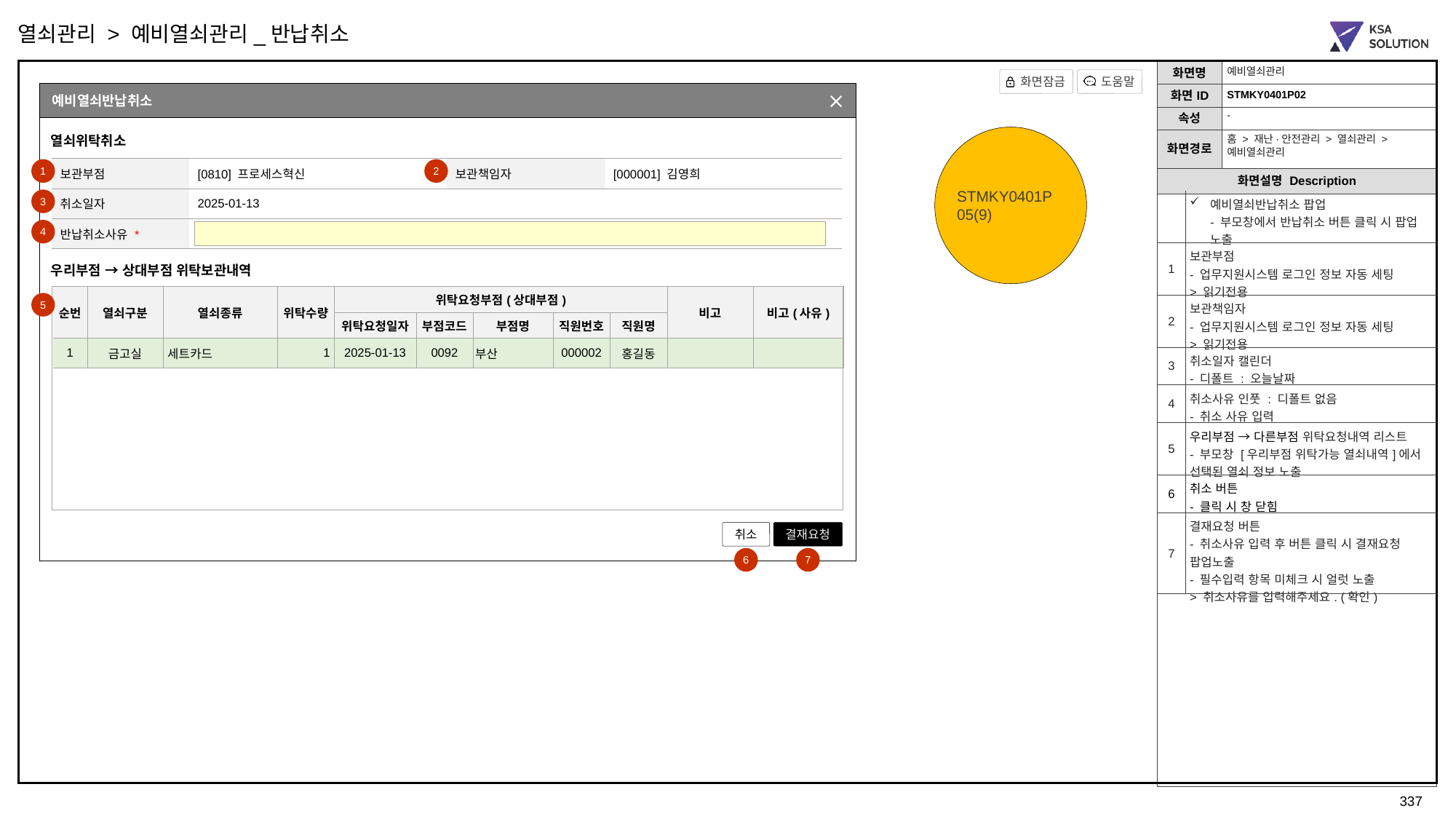

열쇠관리 > 예비열쇠관리_반납취소
예비열쇠관리
STMKY0401P02

예비열쇠반납취소

부점조회 팝업(팀 포함)
-
열쇠위탁취소
STMKY0401P05(9)
홈 > 재난·안전관리 > 열쇠관리 > 예비열쇠관리
| 보관부점 | [0810] 프로세스혁신 | 보관책임자 | [000001] 김영희 |
| --- | --- | --- | --- |
| 취소일자 | 2025-01-13 |  |  |
| 반납취소사유 \* |  |  |  |
1
2
3
|  | 예비열쇠반납취소 팝업 - 부모창에서 반납취소 버튼 클릭 시 팝업 노출 |
| --- | --- |
| 1 | 보관부점 - 업무지원시스템 로그인 정보 자동 세팅 > 읽기전용 |
| 2 | 보관책임자 - 업무지원시스템 로그인 정보 자동 세팅 > 읽기전용 |
| 3 | 취소일자 캘린더 - 디폴트 : 오늘날짜 |
| 4 | 취소사유 인풋 : 디폴트 없음 - 취소 사유 입력 |
| 5 | 우리부점 → 다른부점 위탁요청내역 리스트 - 부모창 [우리부점 위탁가능 열쇠내역]에서 선택된 열쇠 정보 노출 |
| 6 | 취소 버튼 - 클릭 시 창 닫힘 |
| 7 | 결재요청 버튼 - 취소사유 입력 후 버튼 클릭 시 결재요청 팝업노출 - 필수입력 항목 미체크 시 얼럿 노출 > 취소사유를 입력해주세요. (확인) |
4

우리부점 → 상대부점 위탁보관내역

| 순번 | 열쇠구분 | 열쇠종류 | 위탁수량 | 위탁요청부점(상대부점) | 위탁보관부점(상대부점) |  |  |  | 비고 | 비고(사유) |
| --- | --- | --- | --- | --- | --- | --- | --- | --- | --- | --- |
|  |  |  |  | 위탁요청일자 | 부점코드 | 부점명 | 직원번호 | 직원명 |  |  |
| 1 | 금고실 | 세트카드 | 1 | 2025-01-13 | 0092 | 부산 | 000002 | 홍길동 |  |  |
5
취소
결재요청
6
7
[2025-06-19]
1. 팝업 추가